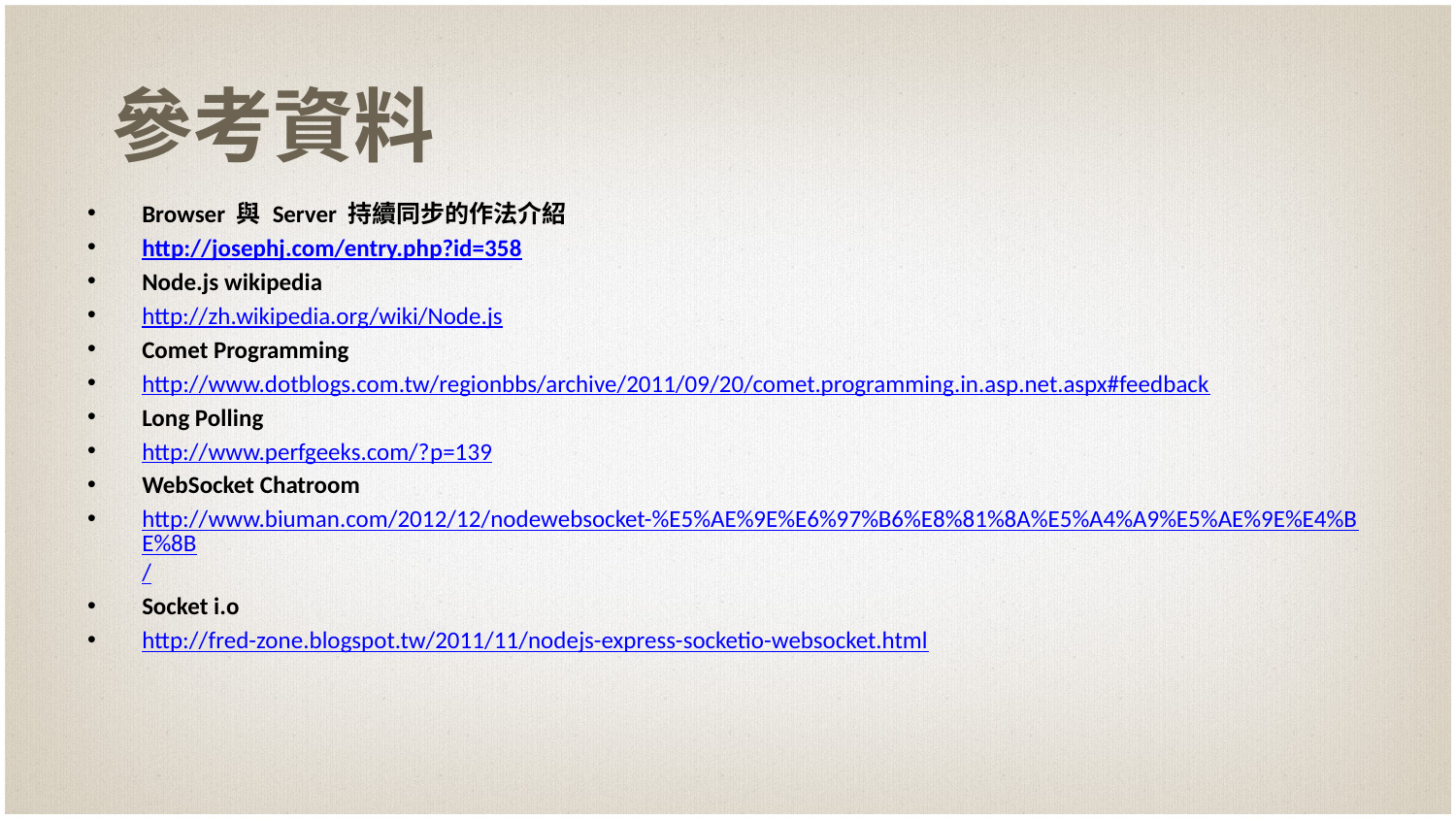

# 參考資料
Browser 與 Server 持續同步的作法介紹
http://josephj.com/entry.php?id=358
Node.js wikipedia
http://zh.wikipedia.org/wiki/Node.js
Comet Programming
http://www.dotblogs.com.tw/regionbbs/archive/2011/09/20/comet.programming.in.asp.net.aspx#feedback
Long Polling
http://www.perfgeeks.com/?p=139
WebSocket Chatroom
http://www.biuman.com/2012/12/nodewebsocket-%E5%AE%9E%E6%97%B6%E8%81%8A%E5%A4%A9%E5%AE%9E%E4%BE%8B/
Socket i.o
http://fred-zone.blogspot.tw/2011/11/nodejs-express-socketio-websocket.html